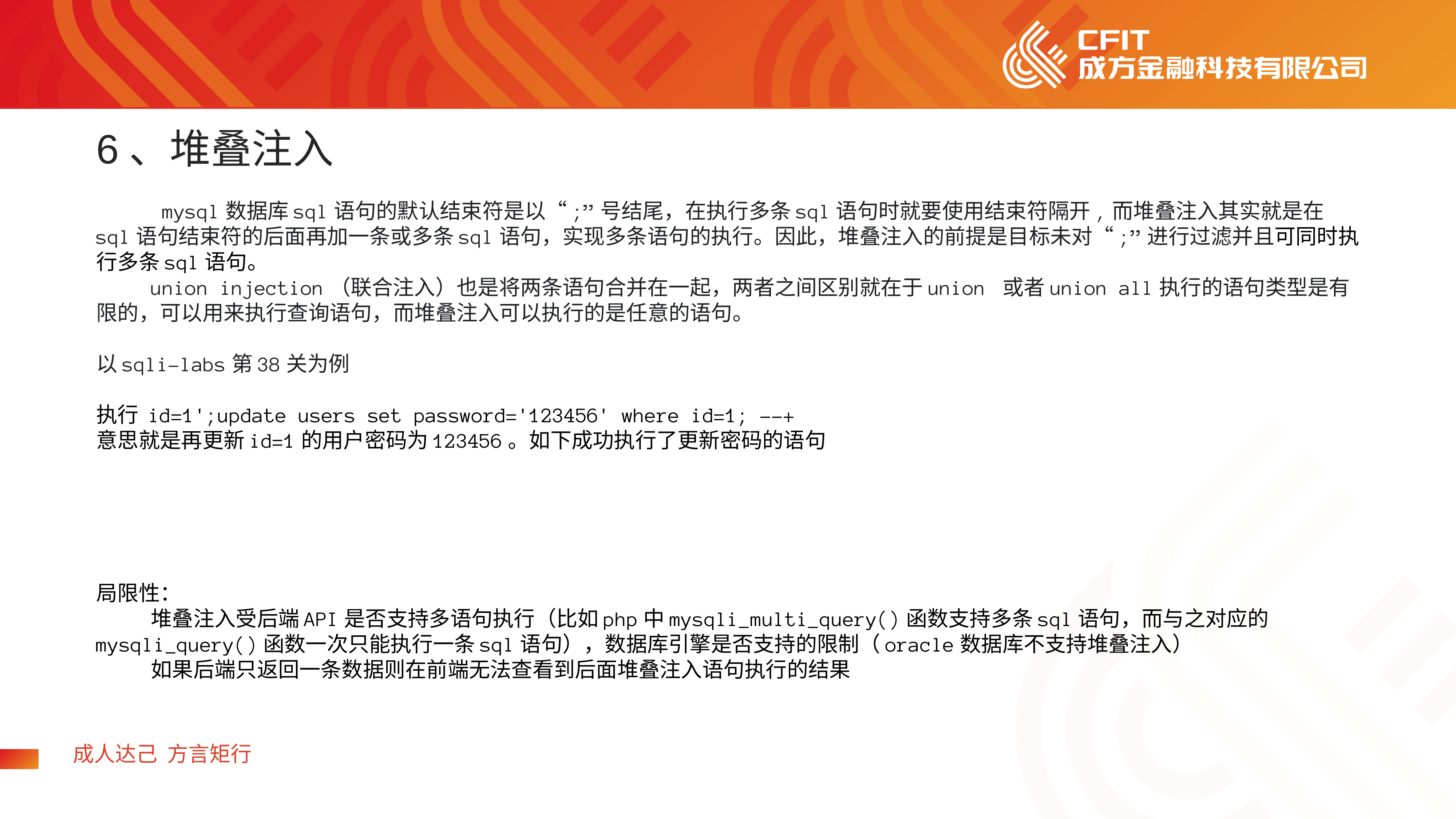

6、堆叠注入

	 mysql数据库sql语句的默认结束符是以“;”号结尾，在执行多条sql语句时就要使用结束符隔开,而堆叠注入其实就是在sql语句结束符的后面再加一条或多条sql语句，实现多条语句的执行。因此，堆叠注入的前提是目标未对“;”进行过滤并且可同时执行多条sql语句。
	union injection（联合注入）也是将两条语句合并在一起，两者之间区别就在于union 或者union all执行的语句类型是有限的，可以用来执行查询语句，而堆叠注入可以执行的是任意的语句。

以sqli-labs第38关为例

执行 id=1';update users set password='123456' where id=1; --+
意思就是再更新id=1的用户密码为123456。如下成功执行了更新密码的语句

局限性：
	堆叠注入受后端API是否支持多语句执行（比如php中mysqli_multi_query()函数支持多条sql语句，而与之对应的mysqli_query()函数一次只能执行一条sql语句），数据库引擎是否支持的限制（oracle数据库不支持堆叠注入）
	如果后端只返回一条数据则在前端无法查看到后面堆叠注入语句执行的结果